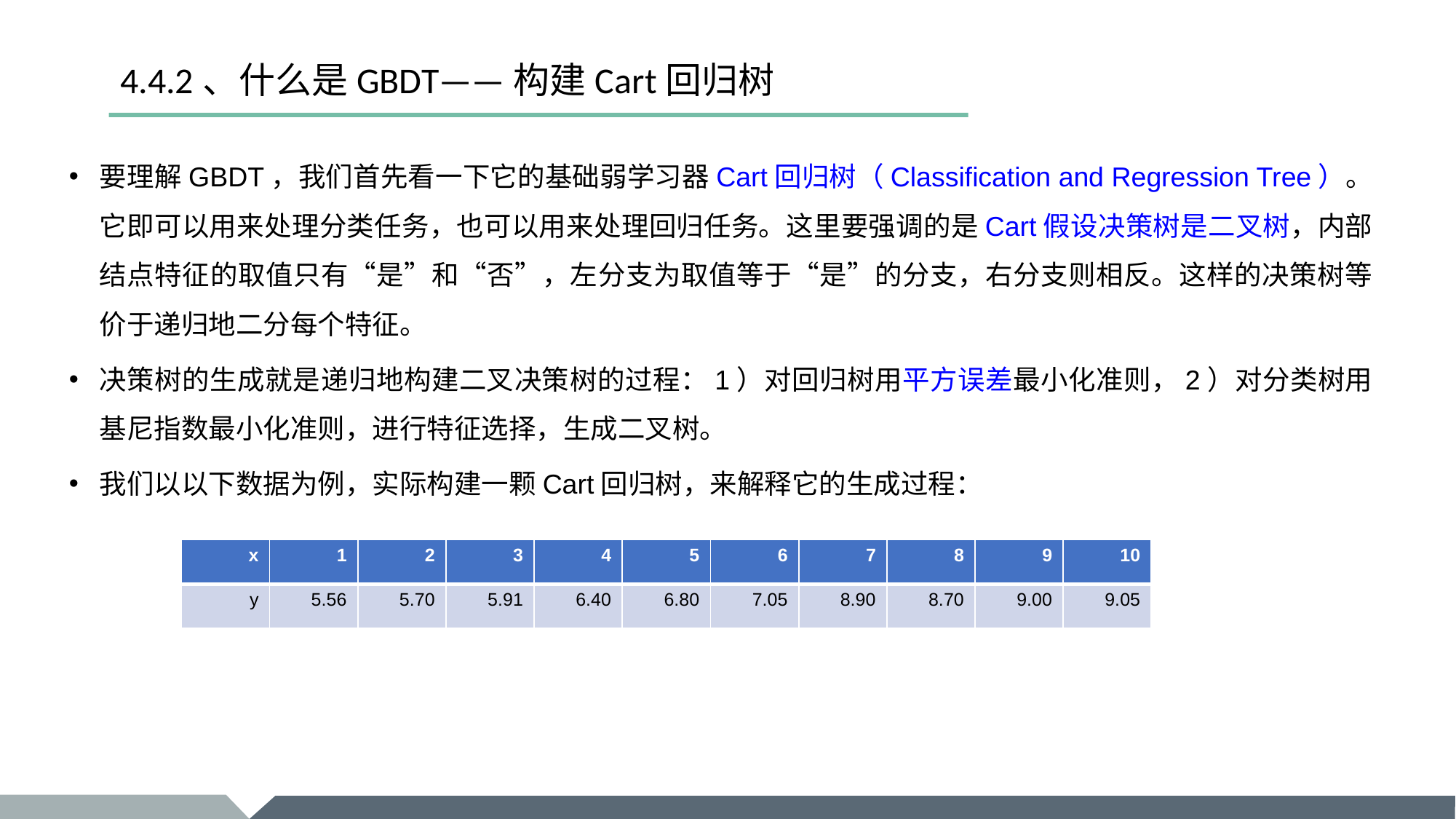

# 4.4.2、什么是GBDT——构建Cart回归树
要理解GBDT，我们首先看一下它的基础弱学习器Cart回归树（Classification and Regression Tree）。它即可以用来处理分类任务，也可以用来处理回归任务。这里要强调的是Cart假设决策树是二叉树，内部结点特征的取值只有“是”和“否”，左分支为取值等于“是”的分支，右分支则相反。这样的决策树等价于递归地二分每个特征。
决策树的生成就是递归地构建二叉决策树的过程：1）对回归树用平方误差最小化准则，2）对分类树用基尼指数最小化准则，进行特征选择，生成二叉树。
我们以以下数据为例，实际构建一颗Cart回归树，来解释它的生成过程：

| x | 1 | 2 | 3 | 4 | 5 | 6 | 7 | 8 | 9 | 10 |
| --- | --- | --- | --- | --- | --- | --- | --- | --- | --- | --- |
| y | 5.56 | 5.70 | 5.91 | 6.40 | 6.80 | 7.05 | 8.90 | 8.70 | 9.00 | 9.05 |